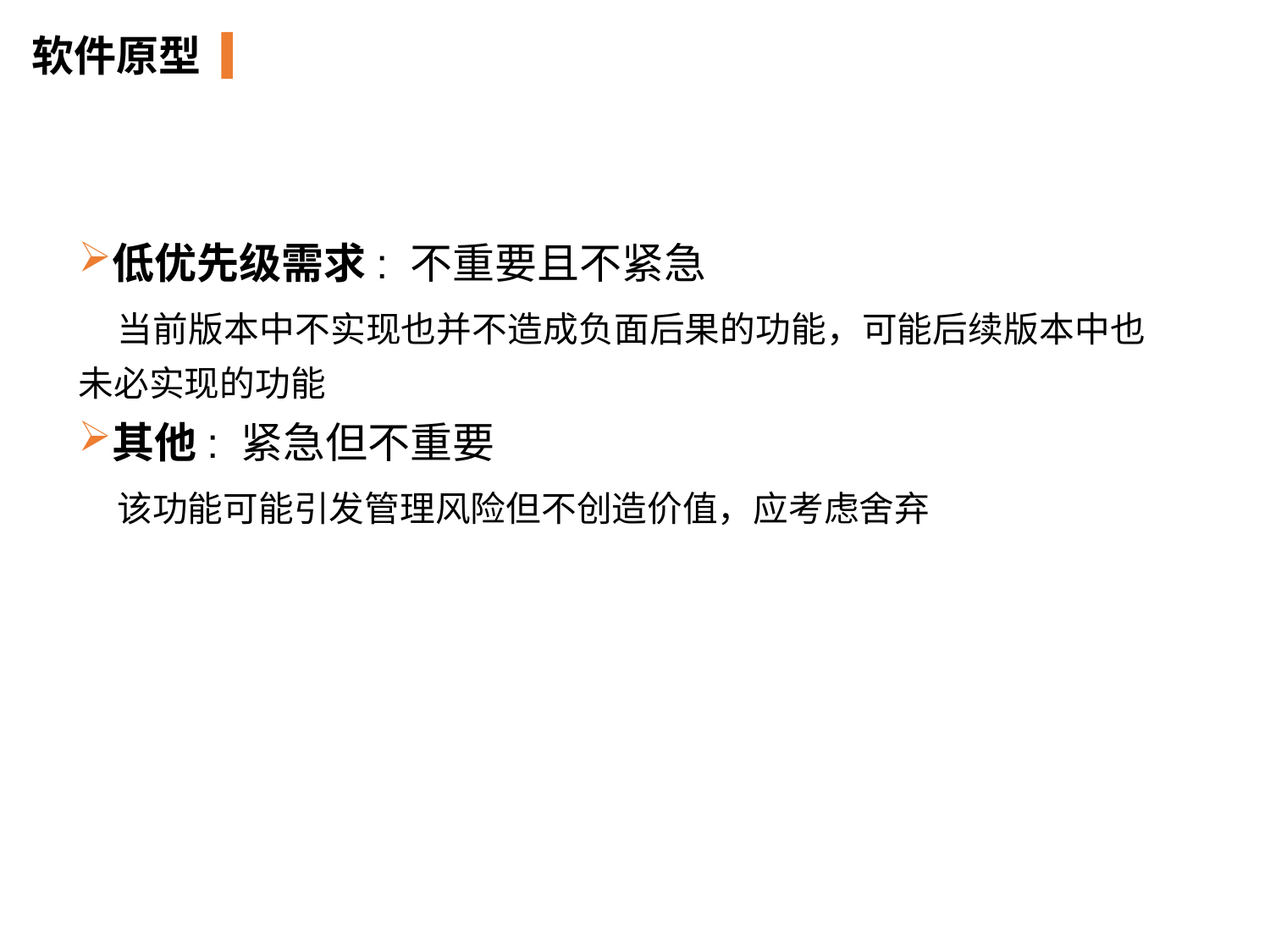

软件原型

低优先级需求: 不重要且不紧急
   当前版本中不实现也并不造成负面后果的功能，可能后续版本中也未必实现的功能
其他: 紧急但不重要
   该功能可能引发管理风险但不创造价值，应考虑舍弃